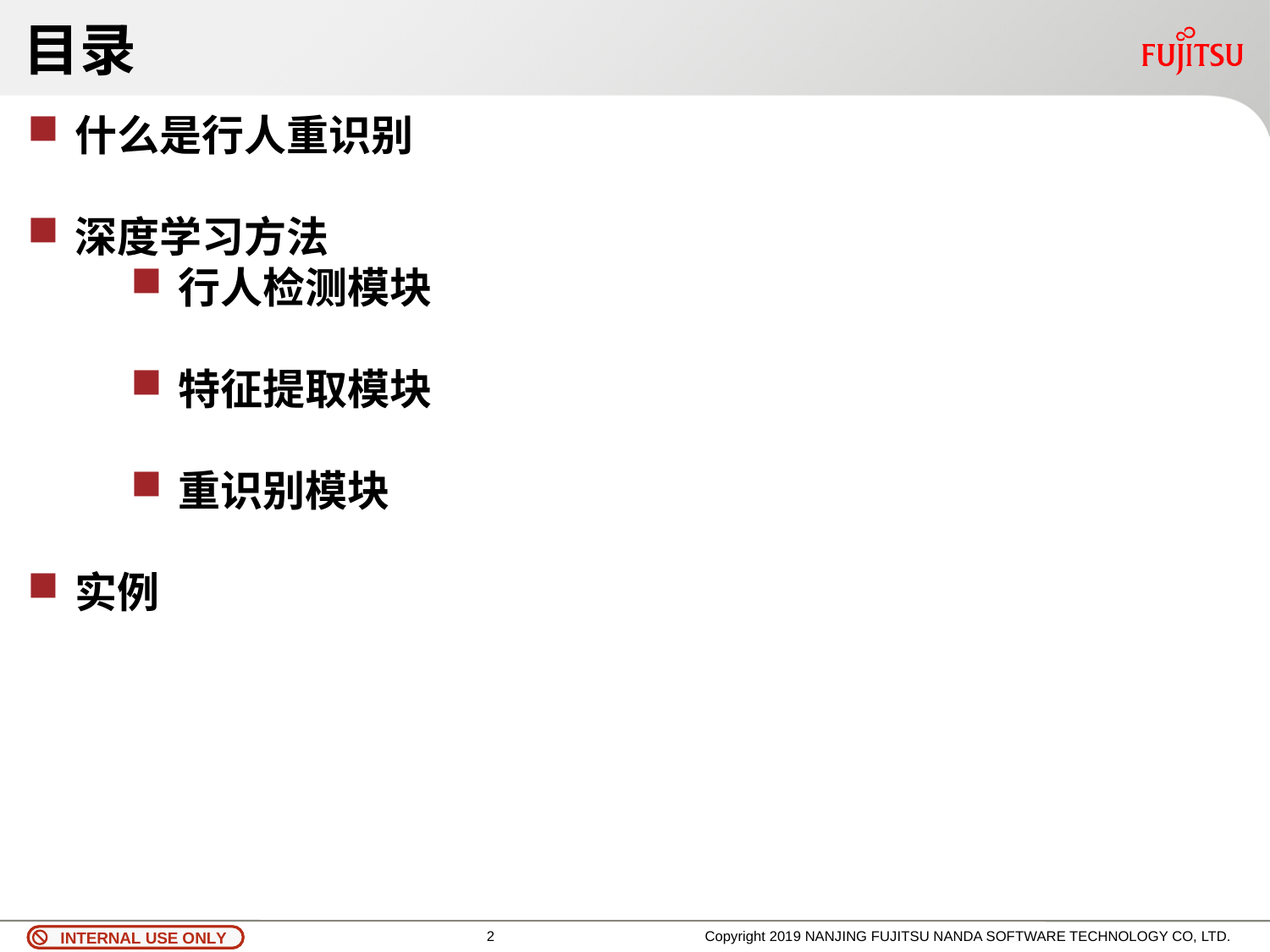

# 目录
什么是行人重识别

深度学习方法
行人检测模块

特征提取模块

重识别模块

实例

Copyright 2019 NANJING FUJITSU NANDA SOFTWARE TECHNOLOGY CO, LTD.
2